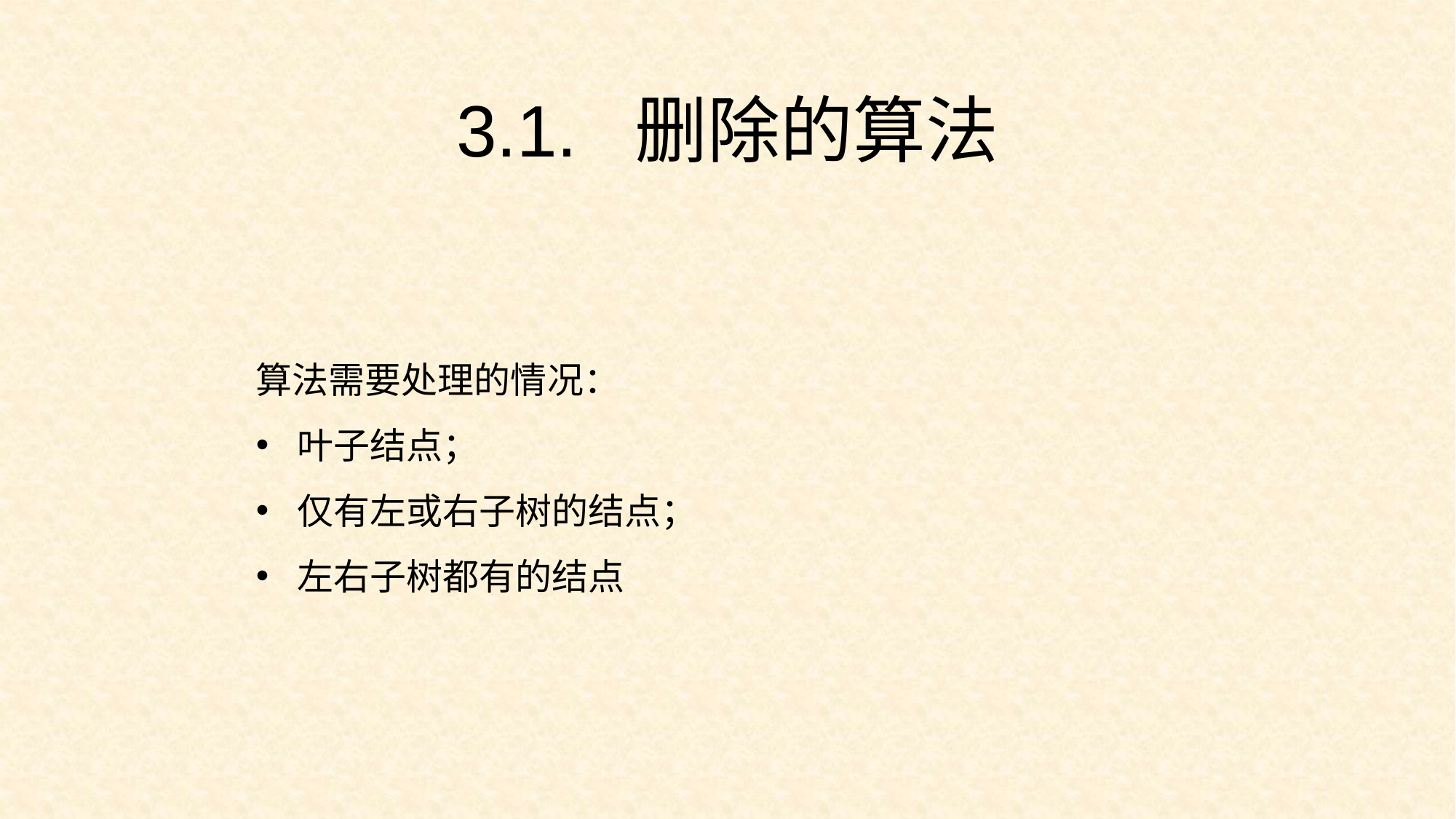

3.1.  删除的算法
算法需要处理的情况：
叶子结点；
仅有左或右子树的结点；
左右子树都有的结点